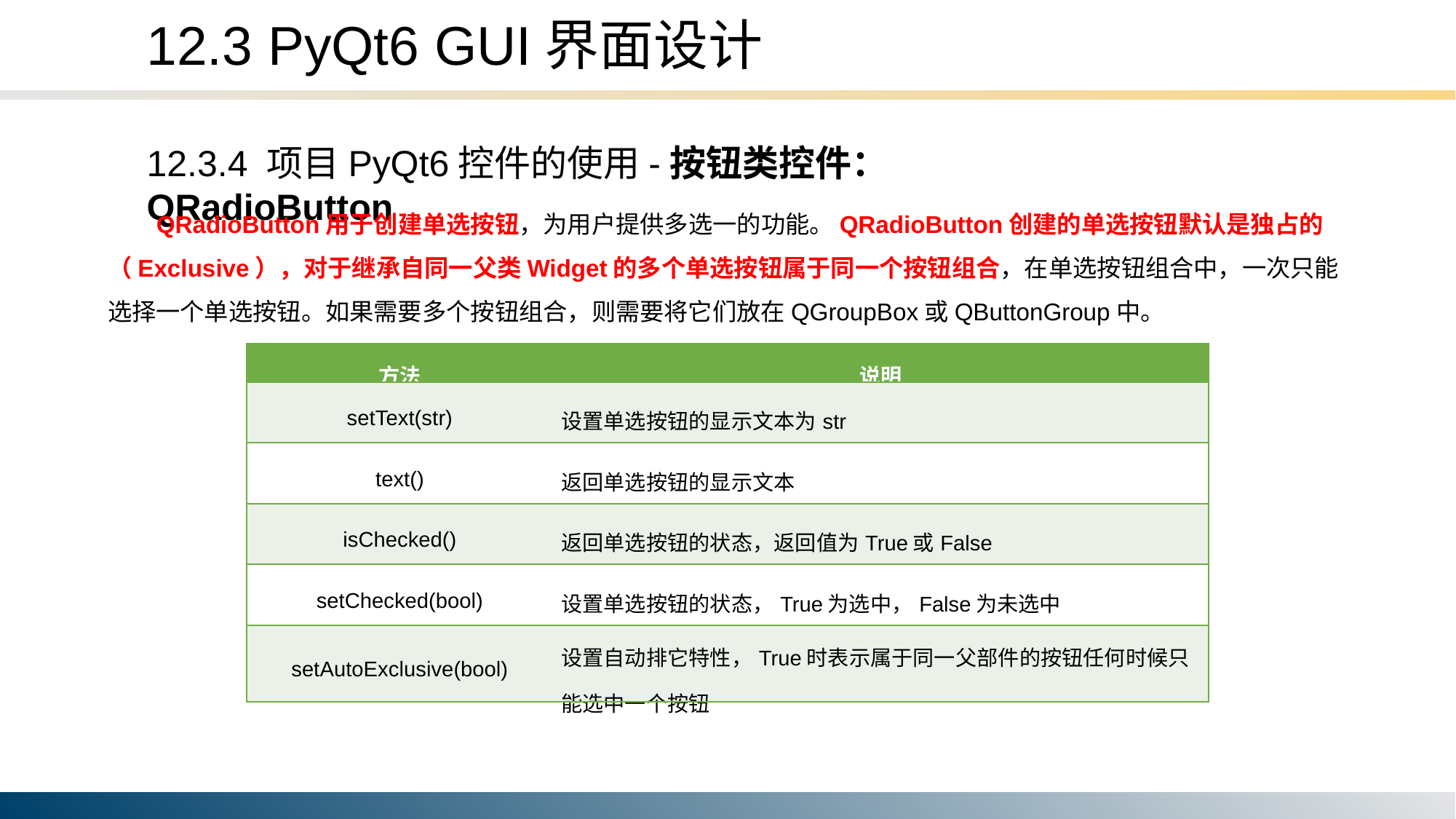

12.3 PyQt6 GUI界面设计
12.3.4 项目PyQt6控件的使用-按钮类控件：QRadioButton
QRadioButton用于创建单选按钮，为用户提供多选一的功能。QRadioButton创建的单选按钮默认是独占的（Exclusive），对于继承自同一父类Widget的多个单选按钮属于同一个按钮组合，在单选按钮组合中，一次只能选择一个单选按钮。如果需要多个按钮组合，则需要将它们放在QGroupBox或QButtonGroup中。
| 方法 | 说明 |
| --- | --- |
| setText(str) | 设置单选按钮的显示文本为str |
| text() | 返回单选按钮的显示文本 |
| isChecked() | 返回单选按钮的状态，返回值为True或False |
| setChecked(bool) | 设置单选按钮的状态，True为选中，False为未选中 |
| setAutoExclusive(bool) | 设置自动排它特性，True时表示属于同一父部件的按钮任何时候只能选中一个按钮 |